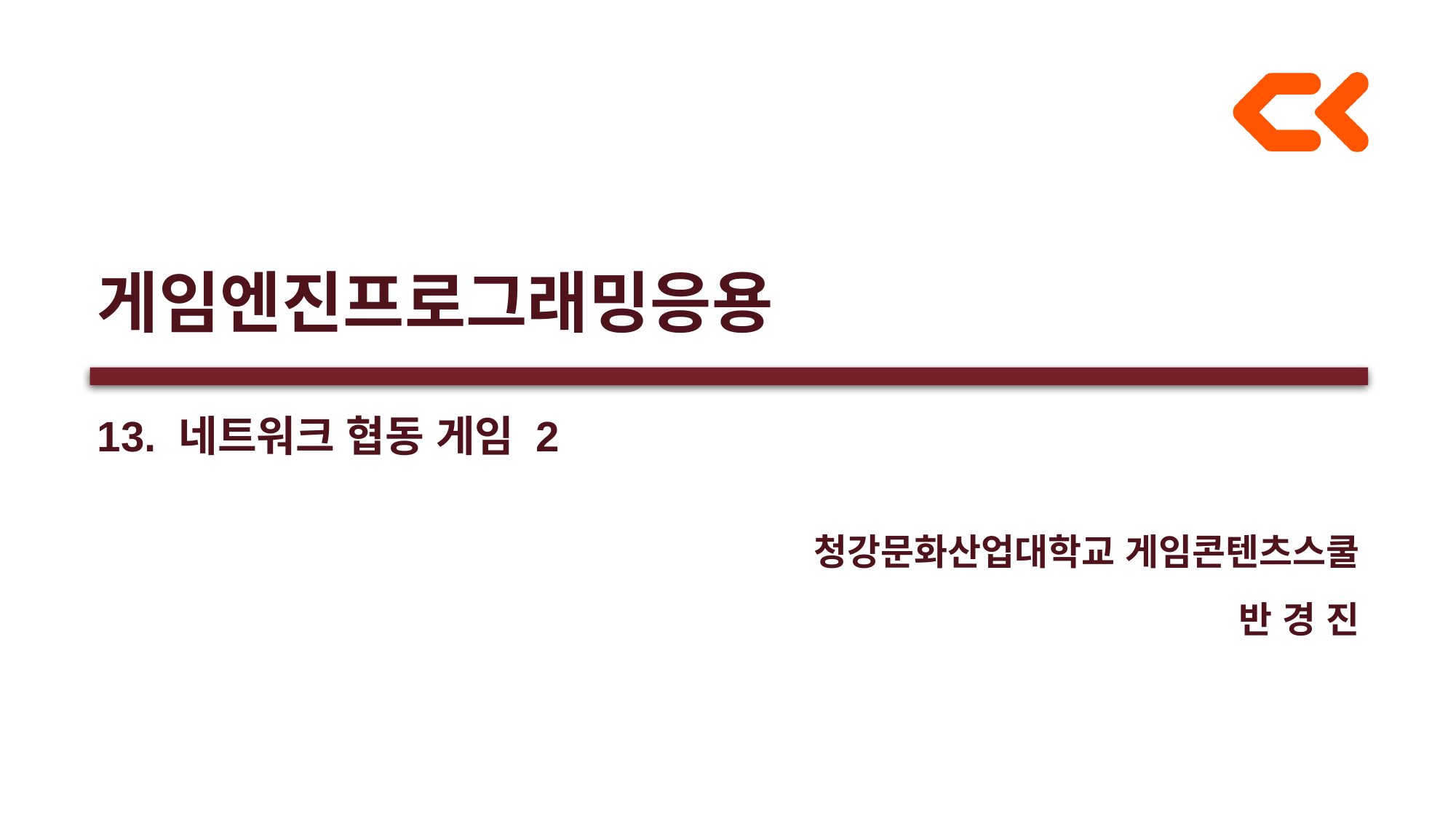

# 게임엔진프로그래밍응용
13. 네트워크 협동 게임 2
청강문화산업대학교 게임콘텐츠스쿨

반 경 진